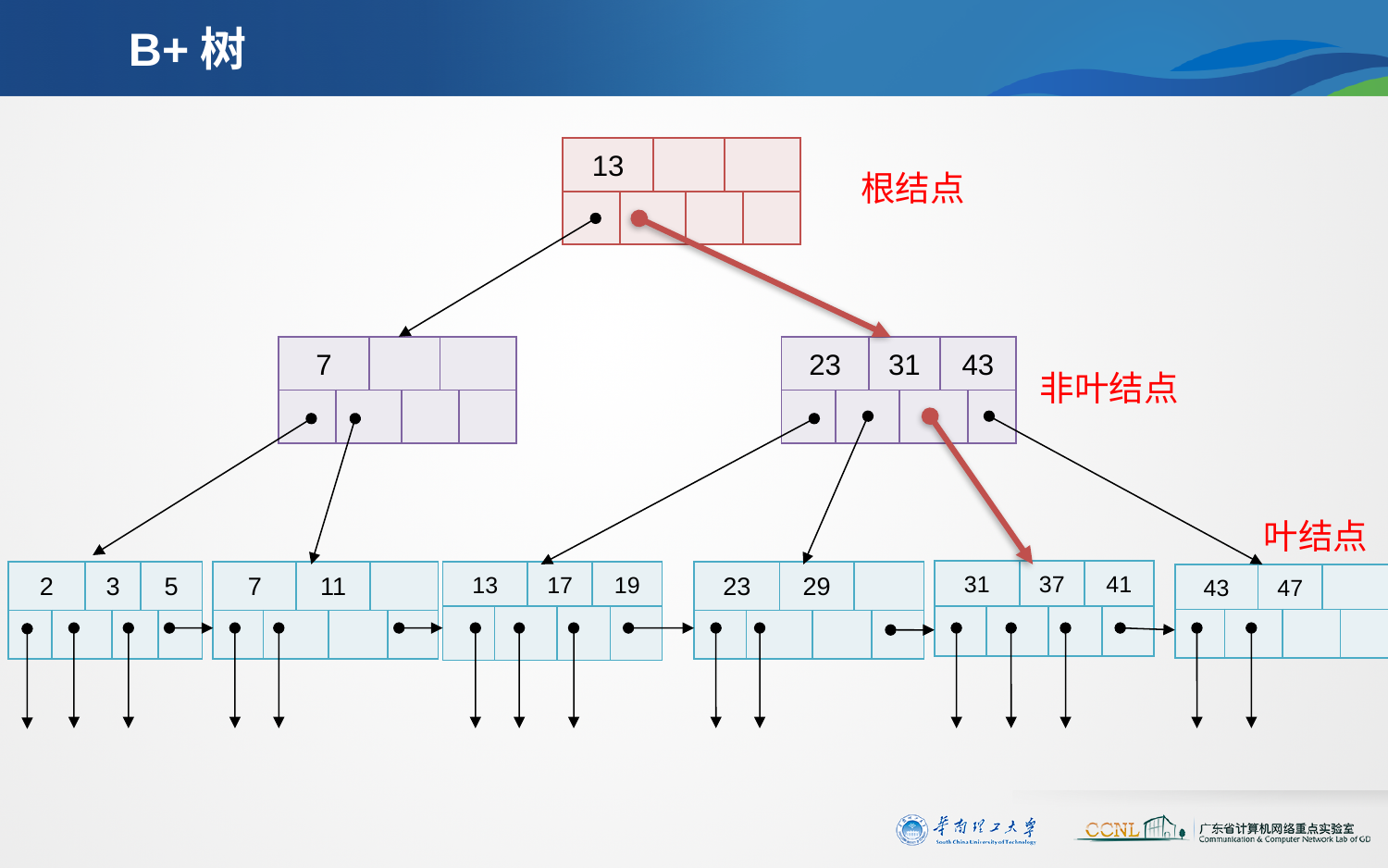

# B+树
| 13 |  |  |  |  |  |
| --- | --- | --- | --- | --- | --- |
|  |  |  |  |  |  |
根结点

| 7 |  |  |  |  |  |
| --- | --- | --- | --- | --- | --- |
|  |  |  |  |  |  |
| 23 |  | 31 |  | 43 |  |
| --- | --- | --- | --- | --- | --- |
|  |  |  |  |  |  |
非叶结点

叶结点
| 31 |  | 37 |  | 41 |  |
| --- | --- | --- | --- | --- | --- |
|  |  |  |  |  |  |
| 13 |  | 17 |  | 19 |  |
| --- | --- | --- | --- | --- | --- |
|  |  |  |  |  |  |
| 2 |  | 3 |  | 5 |  |
| --- | --- | --- | --- | --- | --- |
|  |  |  |  |  |  |
| 7 |  | 11 |  |  |  |
| --- | --- | --- | --- | --- | --- |
|  |  |  |  |  |  |
| 23 |  | 29 |  |  |  |
| --- | --- | --- | --- | --- | --- |
|  |  |  |  |  |  |
| 43 |  | 47 |  |  |  |
| --- | --- | --- | --- | --- | --- |
|  |  |  |  |  |  |